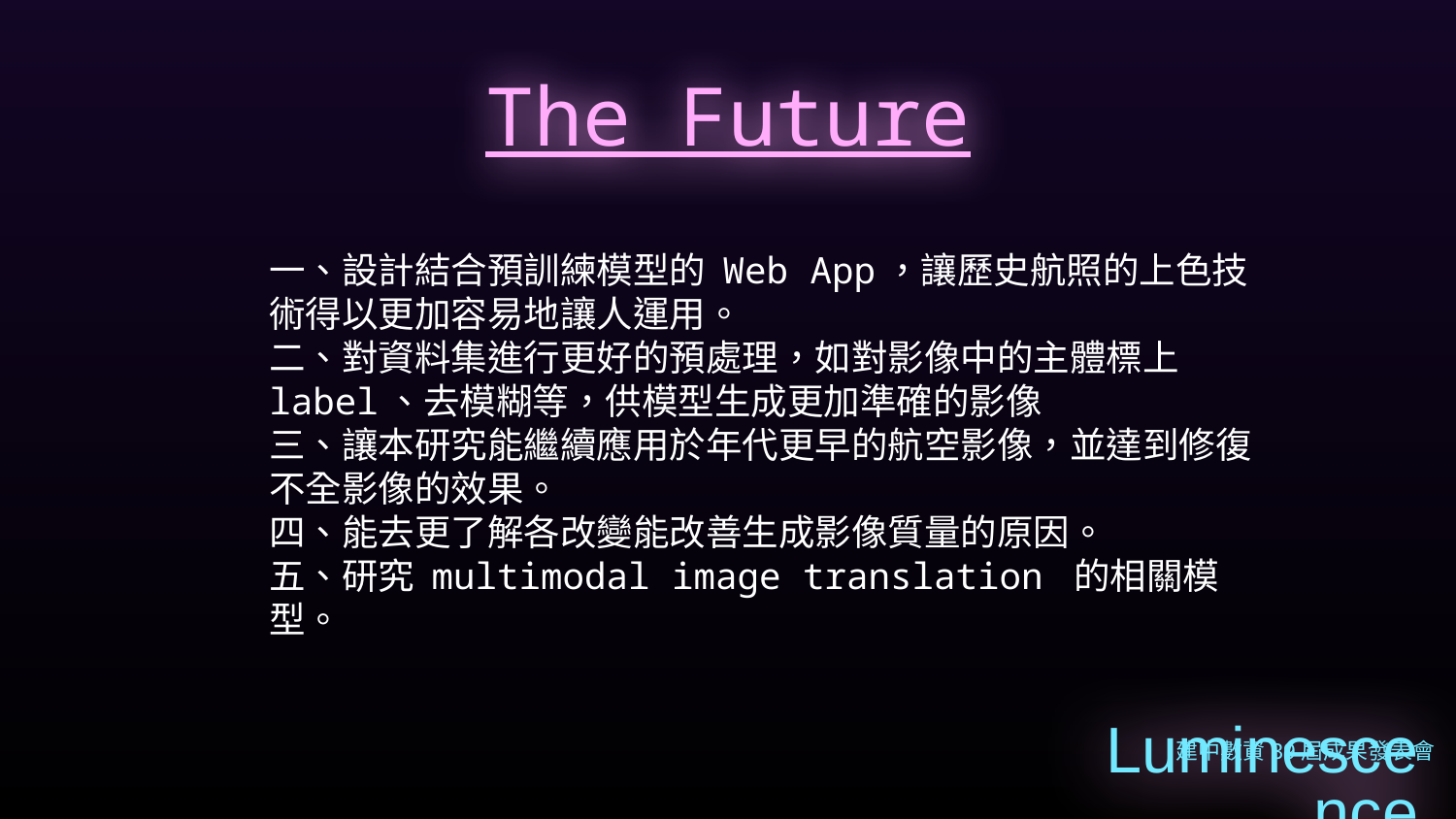

# The Future
一、設計結合預訓練模型的 Web App，讓歷史航照的上色技術得以更加容易地讓人運用。
二、對資料集進行更好的預處理，如對影像中的主體標上label、去模糊等，供模型生成更加準確的影像
三、讓本研究能繼續應用於年代更早的航空影像，並達到修復不全影像的效果。
四、能去更了解各改變能改善生成影像質量的原因。
五、研究 multimodal image translation 的相關模型。
建中數資39屆成果發表會
Luminescence